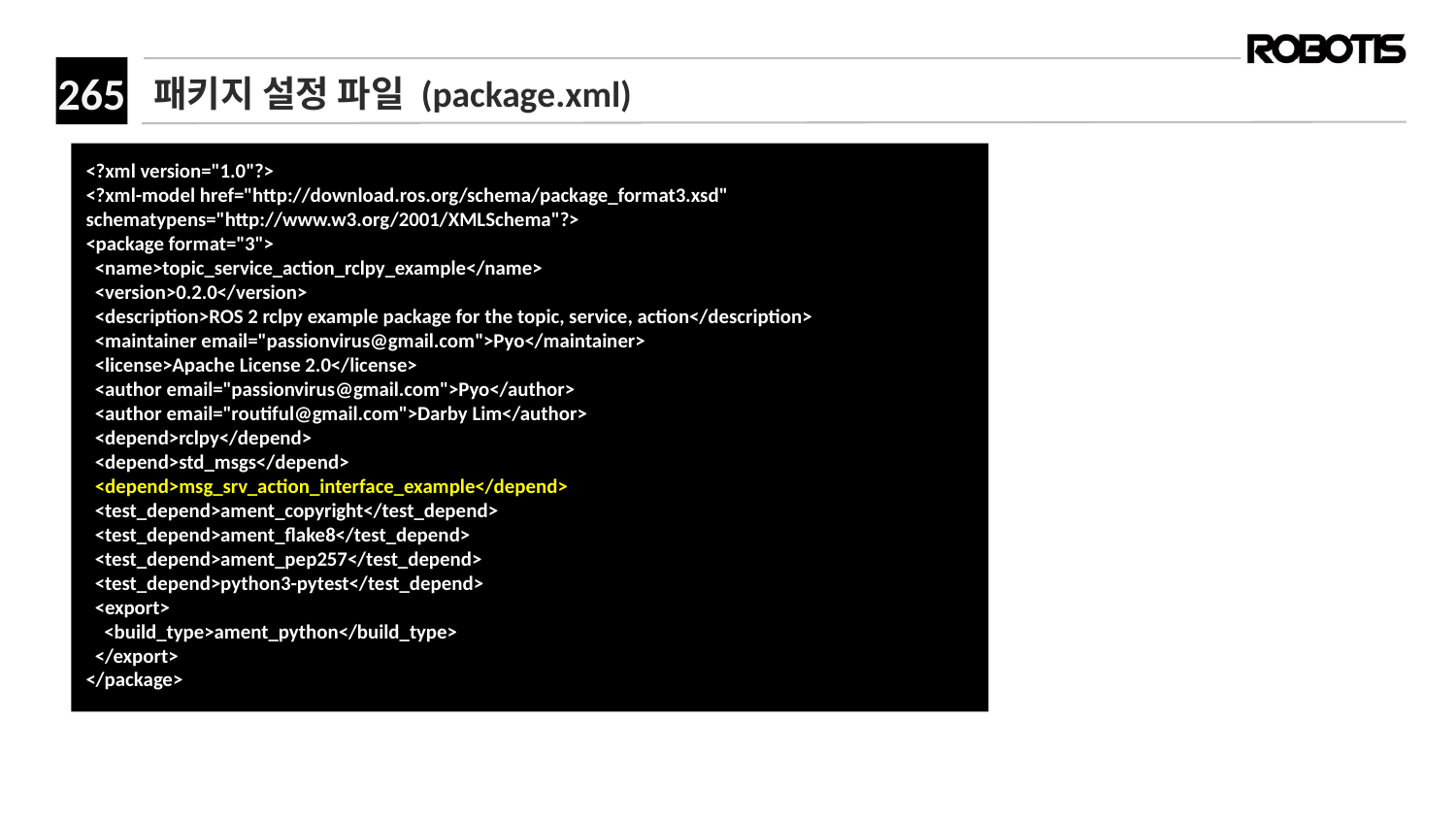

# 패키지 설정 파일 (package.xml)
<?xml version="1.0"?>
<?xml-model href="http://download.ros.org/schema/package_format3.xsd" schematypens="http://www.w3.org/2001/XMLSchema"?>
<package format="3">
  <name>topic_service_action_rclpy_example</name>
  <version>0.2.0</version>
  <description>ROS 2 rclpy example package for the topic, service, action</description>
  <maintainer email="passionvirus@gmail.com">Pyo</maintainer>
  <license>Apache License 2.0</license>
  <author email="passionvirus@gmail.com">Pyo</author>
  <author email="routiful@gmail.com">Darby Lim</author>
  <depend>rclpy</depend>
  <depend>std_msgs</depend>
  <depend>msg_srv_action_interface_example</depend>
  <test_depend>ament_copyright</test_depend>
  <test_depend>ament_flake8</test_depend>
  <test_depend>ament_pep257</test_depend>
  <test_depend>python3-pytest</test_depend>
  <export>
    <build_type>ament_python</build_type>
  </export>
</package>